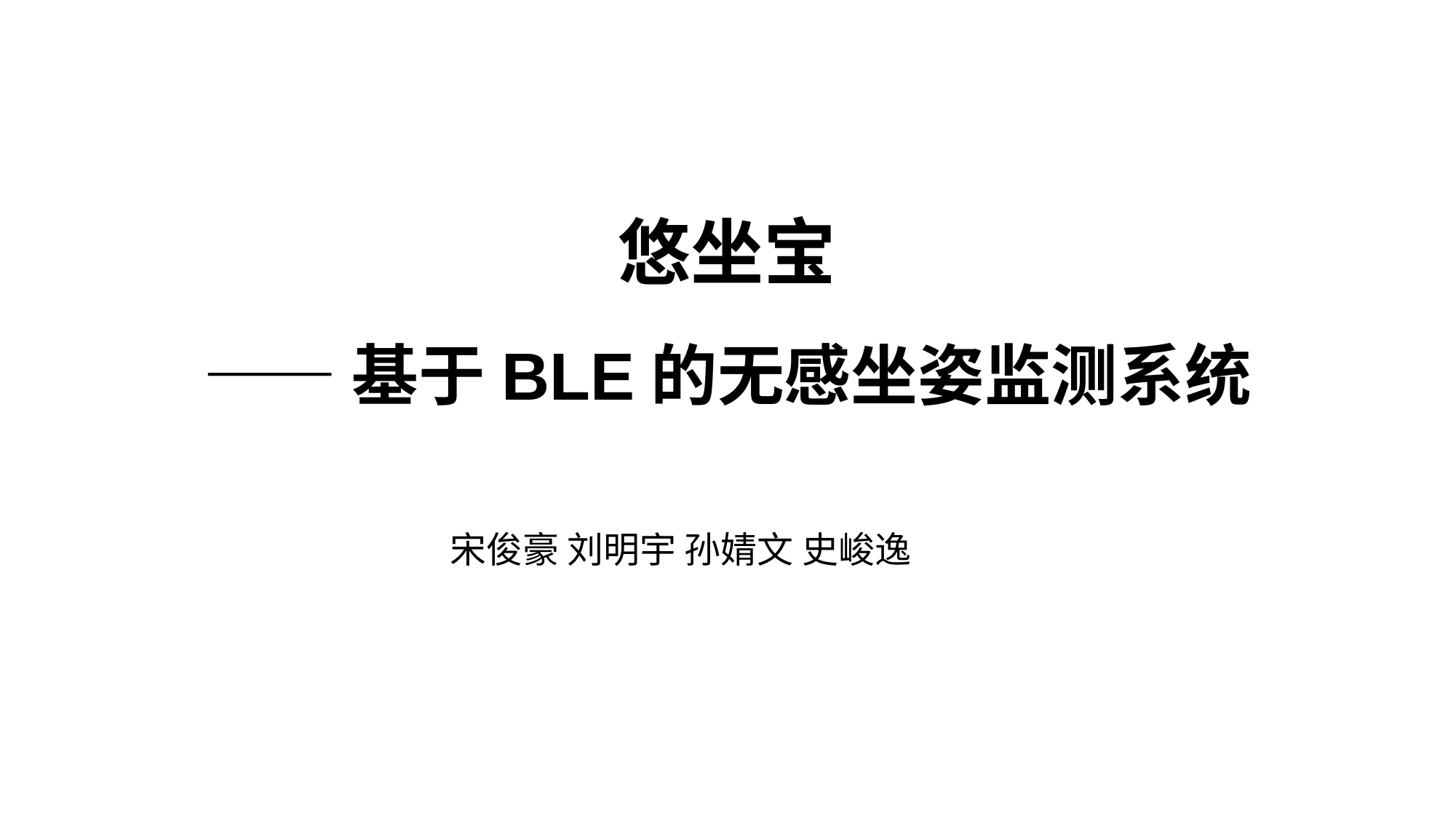

# 悠坐宝 —— 基于BLE的无感坐姿监测系统
	                 宋俊豪 刘明宇 孙婧文 史峻逸